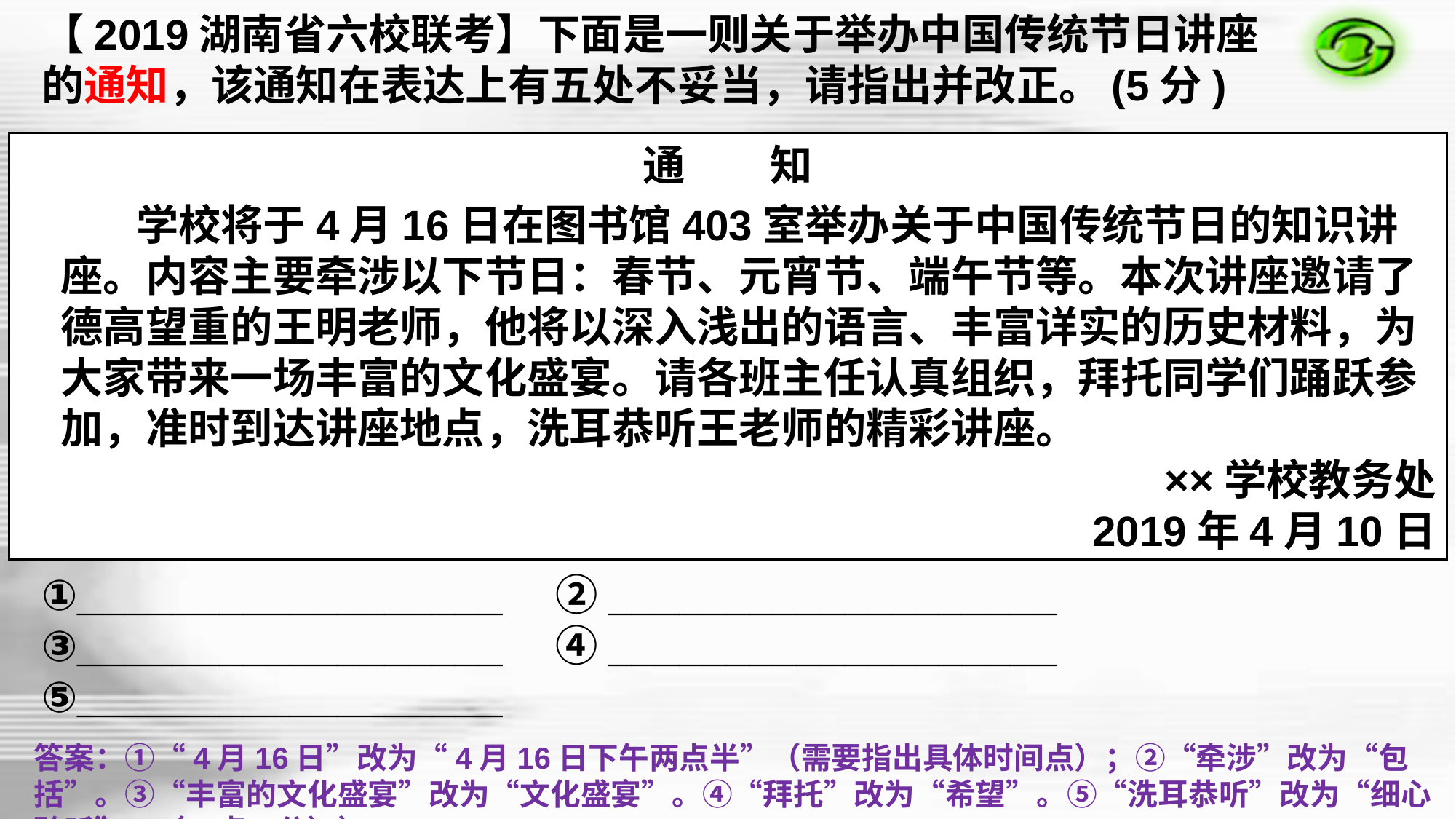

【2019湖南省六校联考】下面是一则关于举办中国传统节日讲座的通知，该通知在表达上有五处不妥当，请指出并改正。(5分)

①__________________　②___________________
③__________________　④___________________
⑤__________________
通　　知
           学校将于4月16日在图书馆403室举办关于中国传统节日的知识讲座。内容主要牵涉以下节日：春节、元宵节、端午节等。本次讲座邀请了德高望重的王明老师，他将以深入浅出的语言、丰富详实的历史材料，为大家带来一场丰富的文化盛宴。请各班主任认真组织，拜托同学们踊跃参加，准时到达讲座地点，洗耳恭听王老师的精彩讲座。
××学校教务处
2019年4月10日
答案：①“4月16日”改为“4月16日下午两点半”（需要指出具体时间点）；②“牵涉”改为“包括”。③“丰富的文化盛宴”改为“文化盛宴”。④“拜托”改为“希望”。⑤“洗耳恭听”改为“细心聆听”。（一点一分））